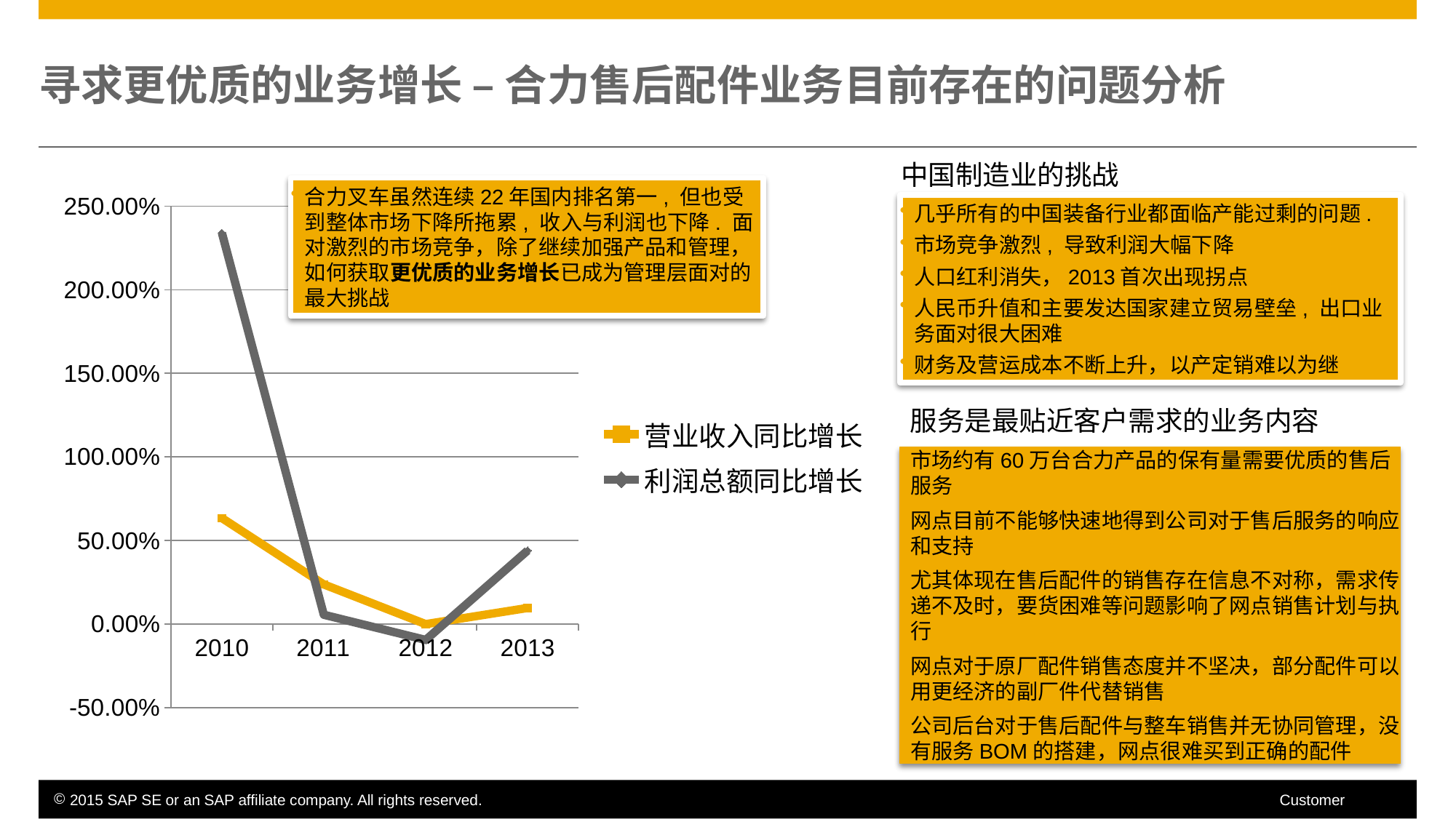

# 寻求更优质的业务增长 – 合力售后配件业务目前存在的问题分析
中国制造业的挑战
合力叉车虽然连续22年国内排名第一, 但也受到整体市场下降所拖累, 收入与利润也下降. 面对激烈的市场竞争，除了继续加强产品和管理，如何获取更优质的业务增长已成为管理层面对的最大挑战

### Chart

| Category | 营业收入同比增长 | 利润总额同比增长 |
|---|---|---|
| 2010 | 0.6343 | 2.34 |
| 2011 | 0.2374 | 0.056 |
| 2012 | 0.0 | -0.0944 |
| 2013 | 0.0967 | 0.44 |
几乎所有的中国装备行业都面临产能过剩的问题.
市场竞争激烈, 导致利润大幅下降
人口红利消失，2013首次出现拐点
人民币升值和主要发达国家建立贸易壁垒, 出口业务面对很大困难
财务及营运成本不断上升，以产定销难以为继
服务是最贴近客户需求的业务内容
市场约有60万台合力产品的保有量需要优质的售后服务
网点目前不能够快速地得到公司对于售后服务的响应和支持
尤其体现在售后配件的销售存在信息不对称，需求传递不及时，要货困难等问题影响了网点销售计划与执行
网点对于原厂配件销售态度并不坚决，部分配件可以用更经济的副厂件代替销售
公司后台对于售后配件与整车销售并无协同管理，没有服务BOM的搭建，网点很难买到正确的配件